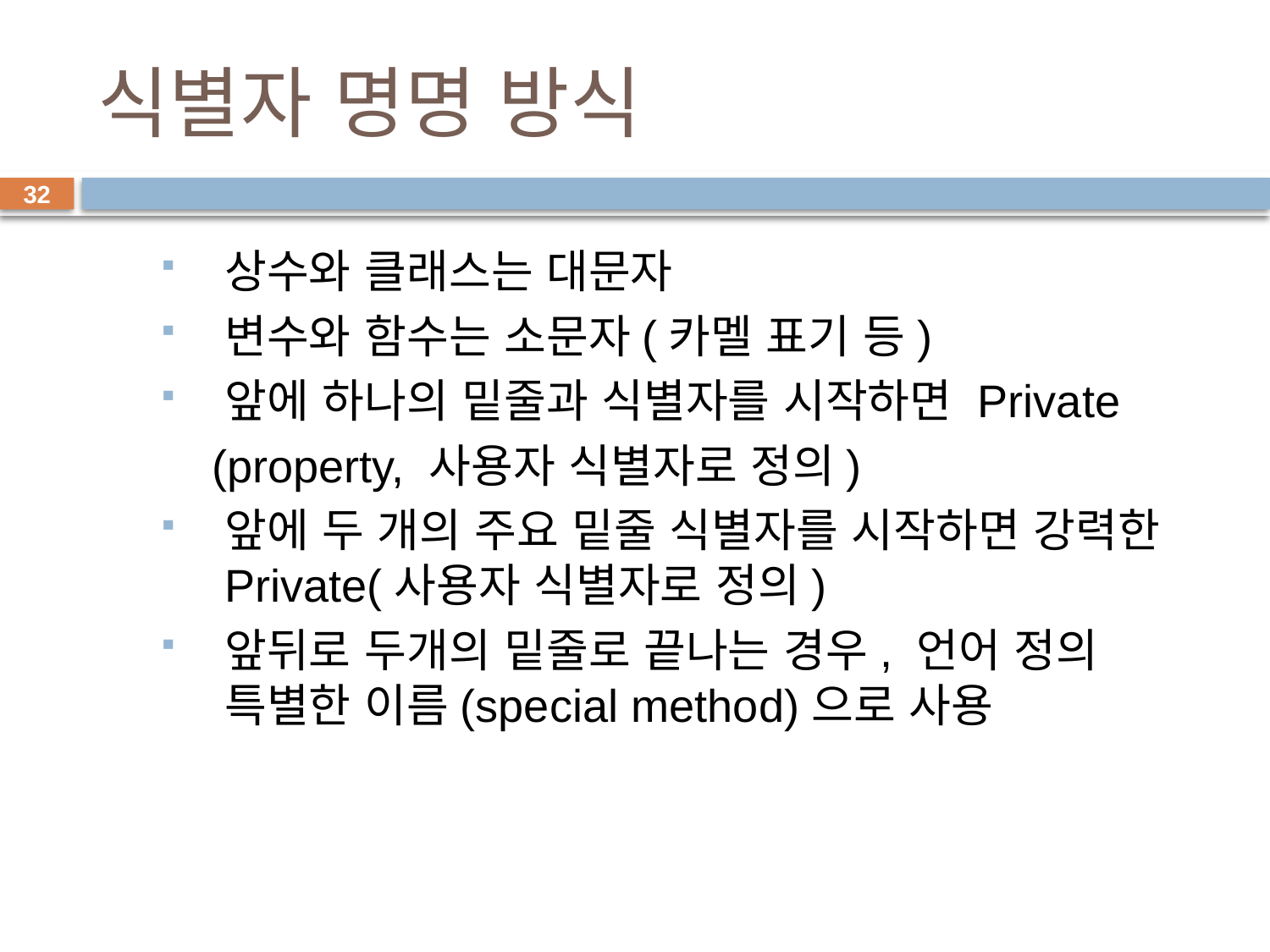

# 식별자 명명 방식
32
상수와 클래스는 대문자
변수와 함수는 소문자(카멜 표기 등)
앞에 하나의 밑줄과 식별자를 시작하면 Private
    (property, 사용자 식별자로 정의)
앞에 두 개의 주요 밑줄 식별자를 시작하면 강력한 Private(사용자 식별자로 정의)
앞뒤로 두개의 밑줄로 끝나는 경우, 언어 정의 특별한 이름(special method)으로 사용